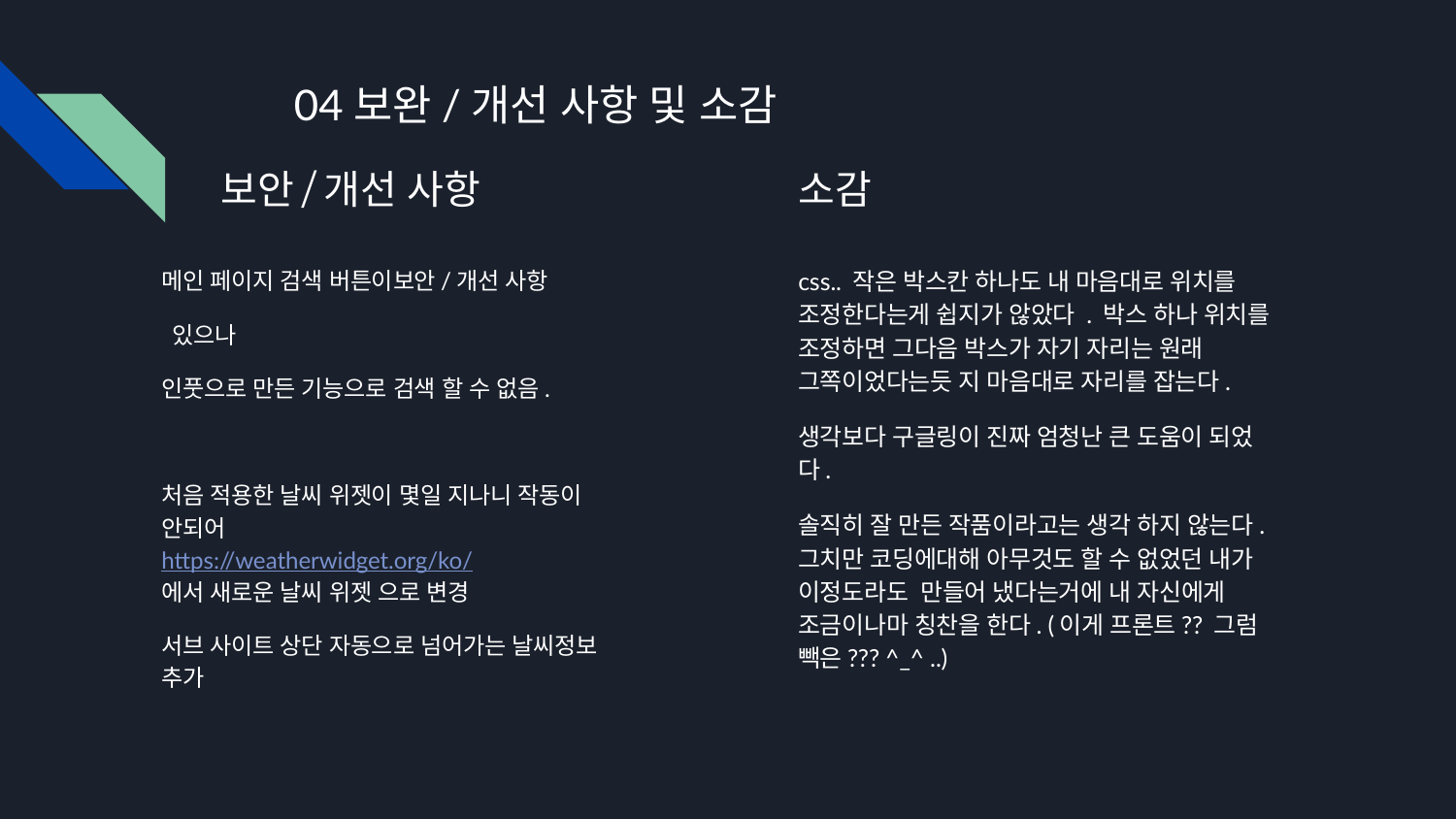

04보완/개선 사항 및 소감
# 보안/개선 사항
소감
메인 페이지 검색 버튼이보안/개선 사항
 있으나
인풋으로 만든 기능으로 검색 할 수 없음.

처음 적용한 날씨 위젯이 몇일 지나니 작동이 안되어
https://weatherwidget.org/ko/
에서 새로운 날씨 위젯 으로 변경
서브 사이트 상단 자동으로 넘어가는 날씨정보 추가

css.. 작은 박스칸 하나도 내 마음대로 위치를 조정한다는게 쉽지가 않았다 . 박스 하나 위치를 조정하면 그다음 박스가 자기 자리는 원래 그쪽이었다는듯 지 마음대로 자리를 잡는다.
생각보다 구글링이 진짜 엄청난 큰 도움이 되었다.
솔직히 잘 만든 작품이라고는 생각 하지 않는다.  그치만 코딩에대해 아무것도 할 수 없었던 내가 이정도라도  만들어 냈다는거에 내 자신에게  조금이나마 칭찬을 한다. (이게 프론트?? 그럼 빽은??? ^_^ ..)